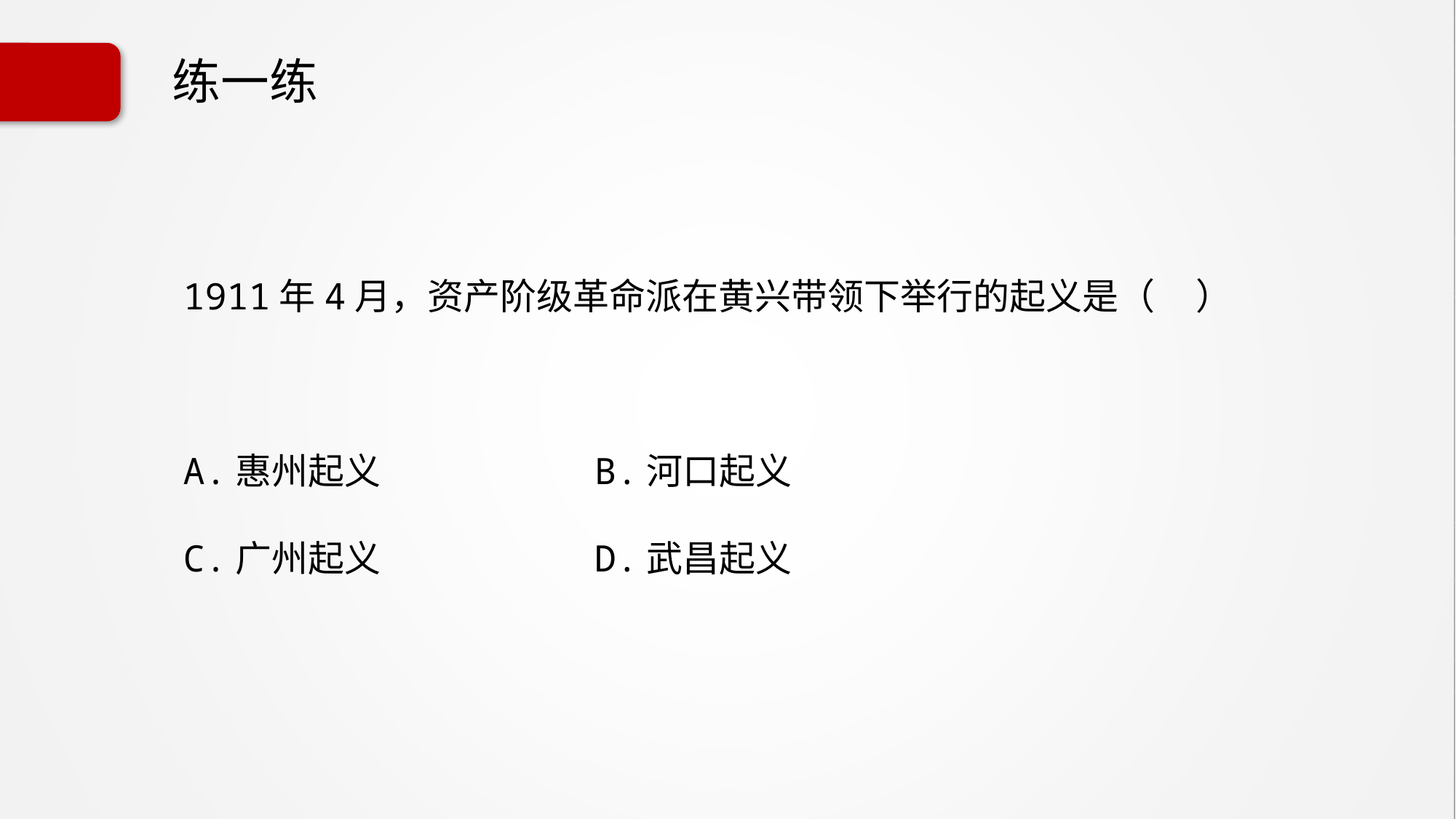

# 练一练
1911年4月，资产阶级革命派在黄兴带领下举行的起义是（     ）

A.惠州起义                         B.河口起义

C.广州起义                         D.武昌起义